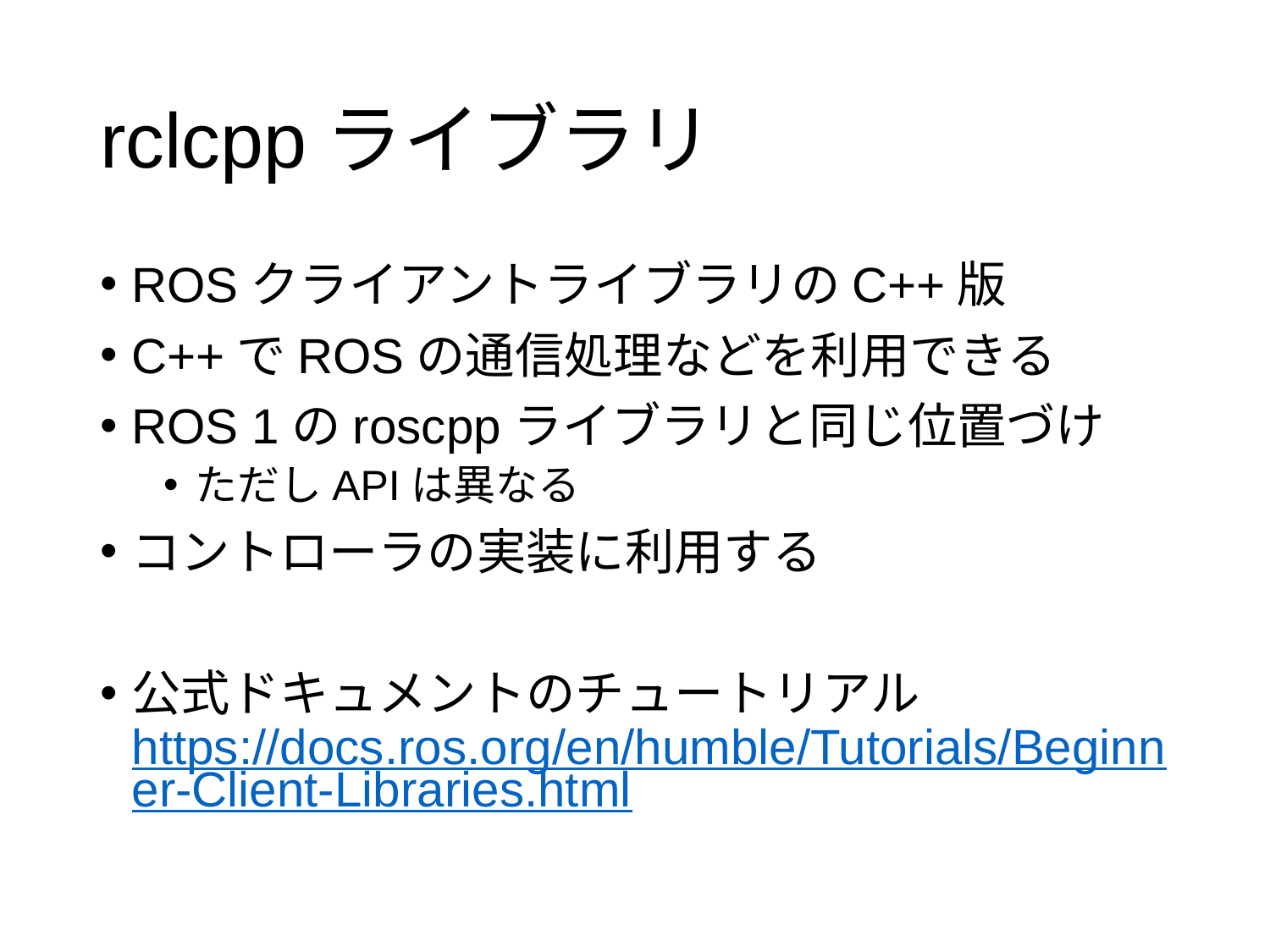

# rclcppライブラリ
ROSクライアントライブラリのC++版
C++でROSの通信処理などを利用できる
ROS 1のroscppライブラリと同じ位置づけ
ただしAPIは異なる
コントローラの実装に利用する

公式ドキュメントのチュートリアルhttps://docs.ros.org/en/humble/Tutorials/Beginner-Client-Libraries.html